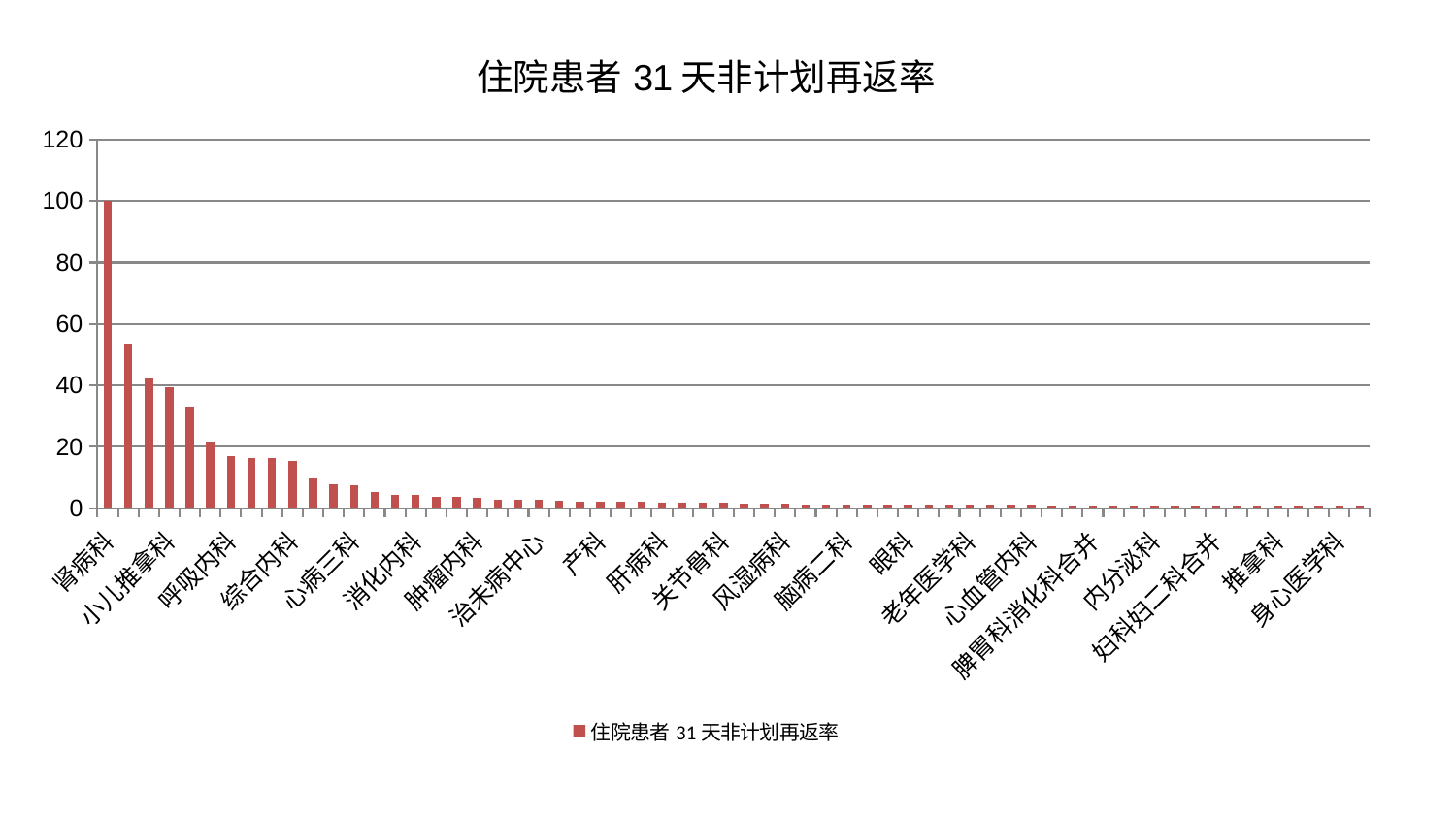

### Chart: 住院患者31天非计划再返率

| Category | 住院患者31天非计划再返率 |
|---|---|
| 肾病科 | 100.0 |
| 运动损伤骨科 | 53.58825790682059 |
| 中医外治中心 | 42.29876054407287 |
| 小儿推拿科 | 39.38309813876179 |
| 创伤骨科 | 33.00723988534855 |
| 血液科 | 21.510471312935994 |
| 呼吸内科 | 16.95207140819613 |
| 美容皮肤科 | 16.316338461193457 |
| 心病二科 | 16.27202521504661 |
| 综合内科 | 15.514245129267946 |
| 肾脏内科 | 9.722446395091646 |
| 胸外科 | 7.841387741990099 |
| 心病三科 | 7.358033986049715 |
| 普通外科 | 5.397994544128222 |
| 周围血管科 | 4.351485653115192 |
| 消化内科 | 4.297266493458614 |
| 微创骨科 | 3.7756199665988244 |
| 心病四科 | 3.7180820578605713 |
| 肿瘤内科 | 3.28326731950941 |
| 耳鼻喉科 | 2.8273802828411743 |
| 妇二科 | 2.735780990656433 |
| 治未病中心 | 2.619624053187224 |
| 西区重症医学科 | 2.329099834333574 |
| 泌尿外科 | 2.281337013046532 |
| 产科 | 2.1487462848906085 |
| 骨科 | 2.137477027325882 |
| 乳腺甲状腺外科 | 2.0020453040593438 |
| 肝病科 | 1.9341182359158204 |
| 脑病一科 | 1.9053444967358 |
| 神经外科 | 1.8285865014085436 |
| 关节骨科 | 1.7844701413620587 |
| 脊柱骨科 | 1.6237379145166977 |
| 医院 | 1.418507003562956 |
| 风湿病科 | 1.3616369624432918 |
| 肛肠科 | 1.3574954411634297 |
| 神经内科 | 1.2963872583871492 |
| 脑病二科 | 1.2893920285275695 |
| 东区重症医学科 | 1.2692151119012158 |
| 心病一科 | 1.2683531765525702 |
| 眼科 | 1.1947745848846552 |
| 男科 | 1.1860423542217955 |
| 康复科 | 1.1689269548452985 |
| 老年医学科 | 1.153333855029492 |
| 妇科 | 1.1151342902315062 |
| 皮肤科 | 1.0539599376714772 |
| 心血管内科 | 1.0529511995521341 |
| 儿科 | 1.044306883519194 |
| 重症医学科 | 1.0090313661380754 |
| 脾胃科消化科合并 | 0.9780501645673539 |
| 脾胃病科 | 0.9526167477924257 |
| 肝胆外科 | 0.9371445208871704 |
| 内分泌科 | 0.9328601031254314 |
| 小儿骨科 | 0.9308810804148907 |
| 脑病三科 | 0.9294077526276464 |
| 妇科妇二科合并 | 0.8876759732684917 |
| 东区肾病科 | 0.8740975436794896 |
| 显微骨科 | 0.8711510199320689 |
| 推拿科 | 0.8596596006577452 |
| 针灸科 | 0.8337844704077223 |
| 中医经典科 | 0.8211557751565037 |
| 身心医学科 | 0.8108634280978904 |
| 口腔科 | 0.8038359782299883 |
264